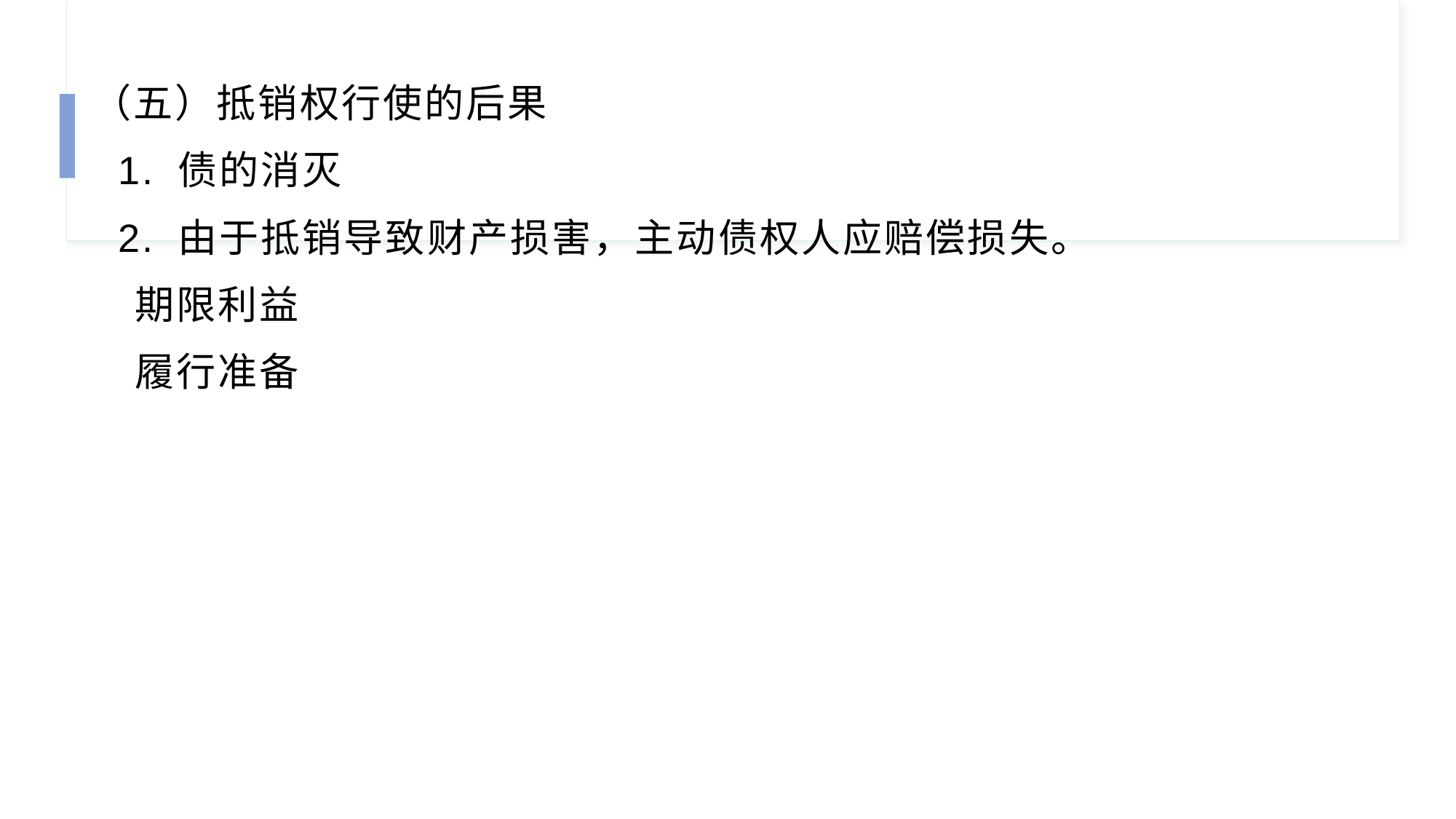

（五）抵销权行使的后果
  1. 债的消灭
  2. 由于抵销导致财产损害，主动债权人应赔偿损失。
   期限利益
   履行准备